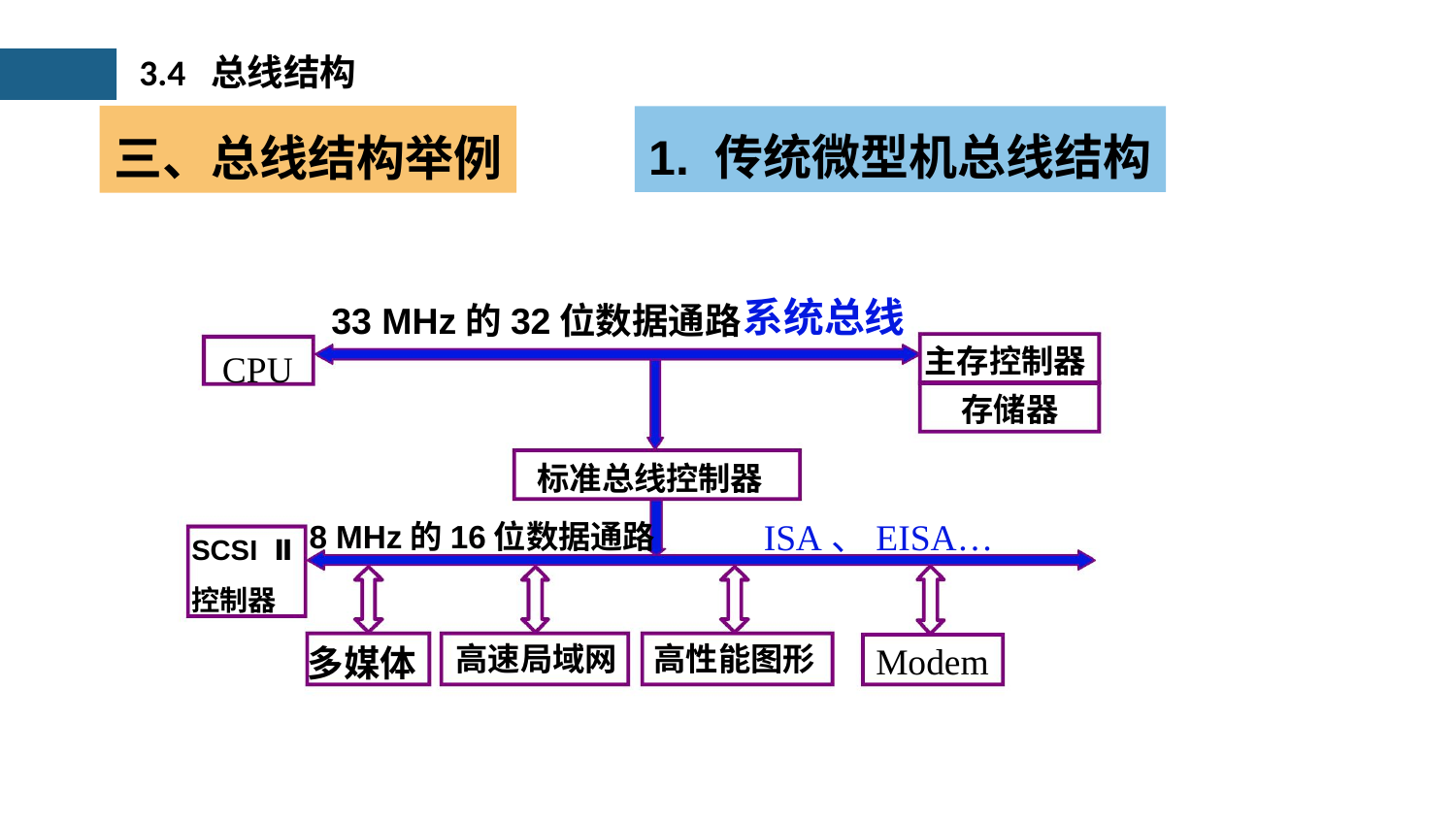

3.4  总线结构
三、总线结构举例
1. 传统微型机总线结构

系统总线
33 MHz的32位数据通路
主存控制器
    存储器
CPU
标准总线控制器
ISA、EISA…
8 MHz的16位数据通路
SCSI  Ⅱ
控制器
高性能图形
Modem
高速局域网
多媒体